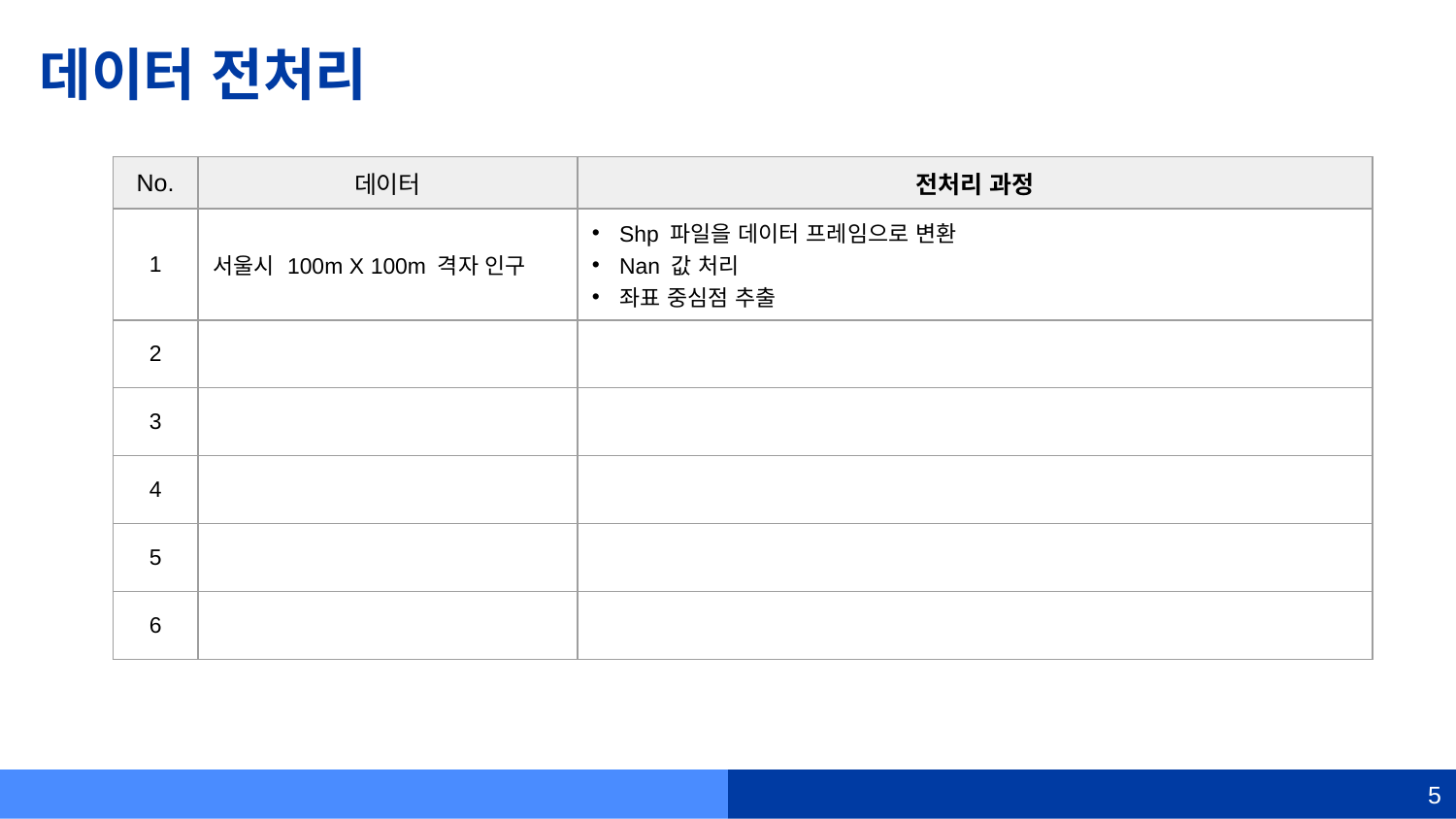

# 데이터 전처리
| No. | 데이터 | 전처리 과정 |
| --- | --- | --- |
| 1 | 서울시 100m X 100m 격자 인구 | Shp 파일을 데이터 프레임으로 변환 Nan 값 처리 좌표 중심점 추출 |
| 2 |  |  |
| 3 |  |  |
| 4 |  |  |
| 5 |  |  |
| 6 |  |  |
5